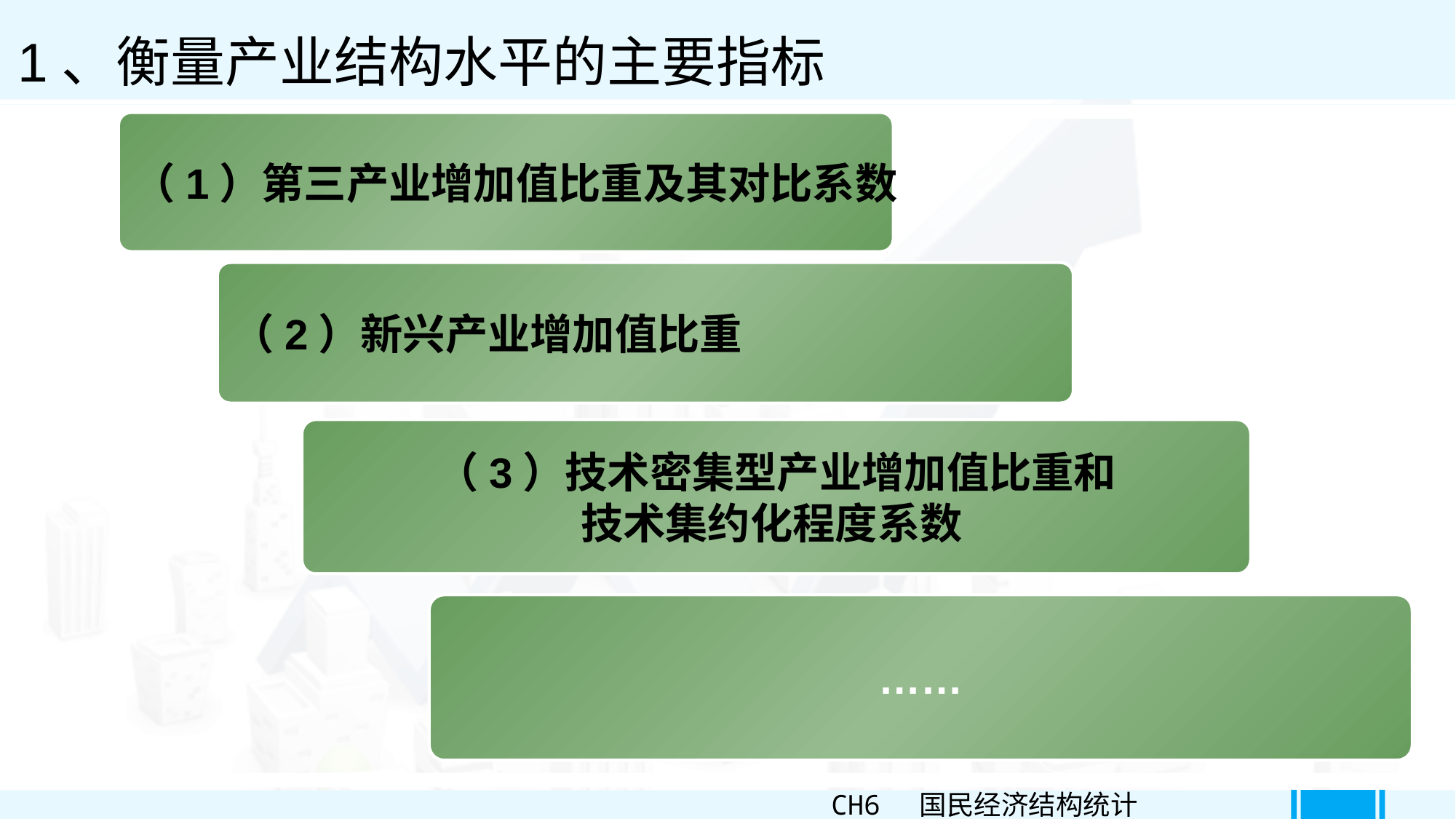

1、衡量产业结构水平的主要指标
（1）第三产业增加值比重及其对比系数
（2）新兴产业增加值比重
（3）技术密集型产业增加值比重和
技术集约化程度系数
……
CH6  国民经济结构统计
6